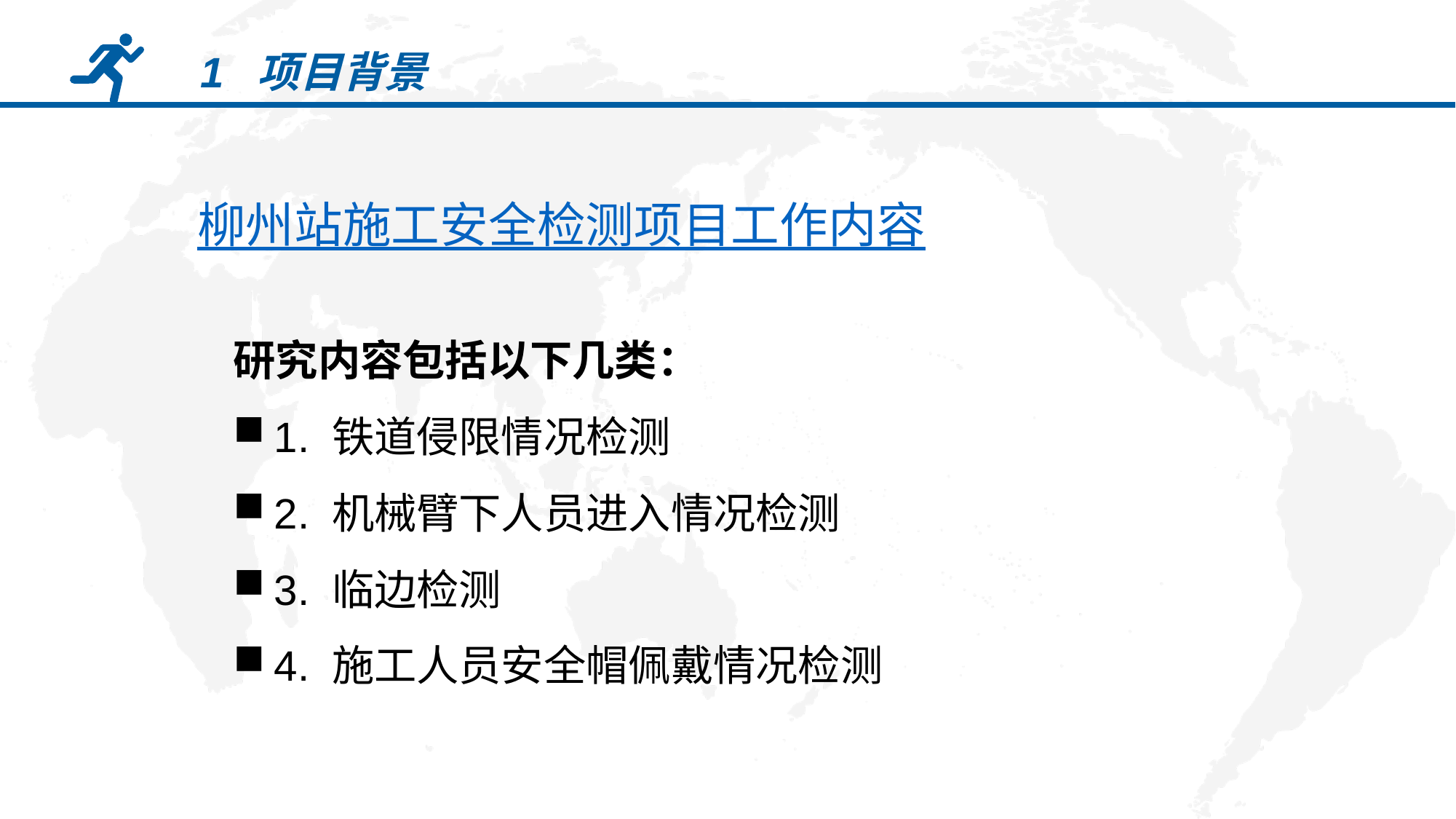

1  项目背景
柳州站施工安全检测项目工作内容
研究内容包括以下几类：
1. 铁道侵限情况检测
2. 机械臂下人员进入情况检测
3. 临边检测
4. 施工人员安全帽佩戴情况检测